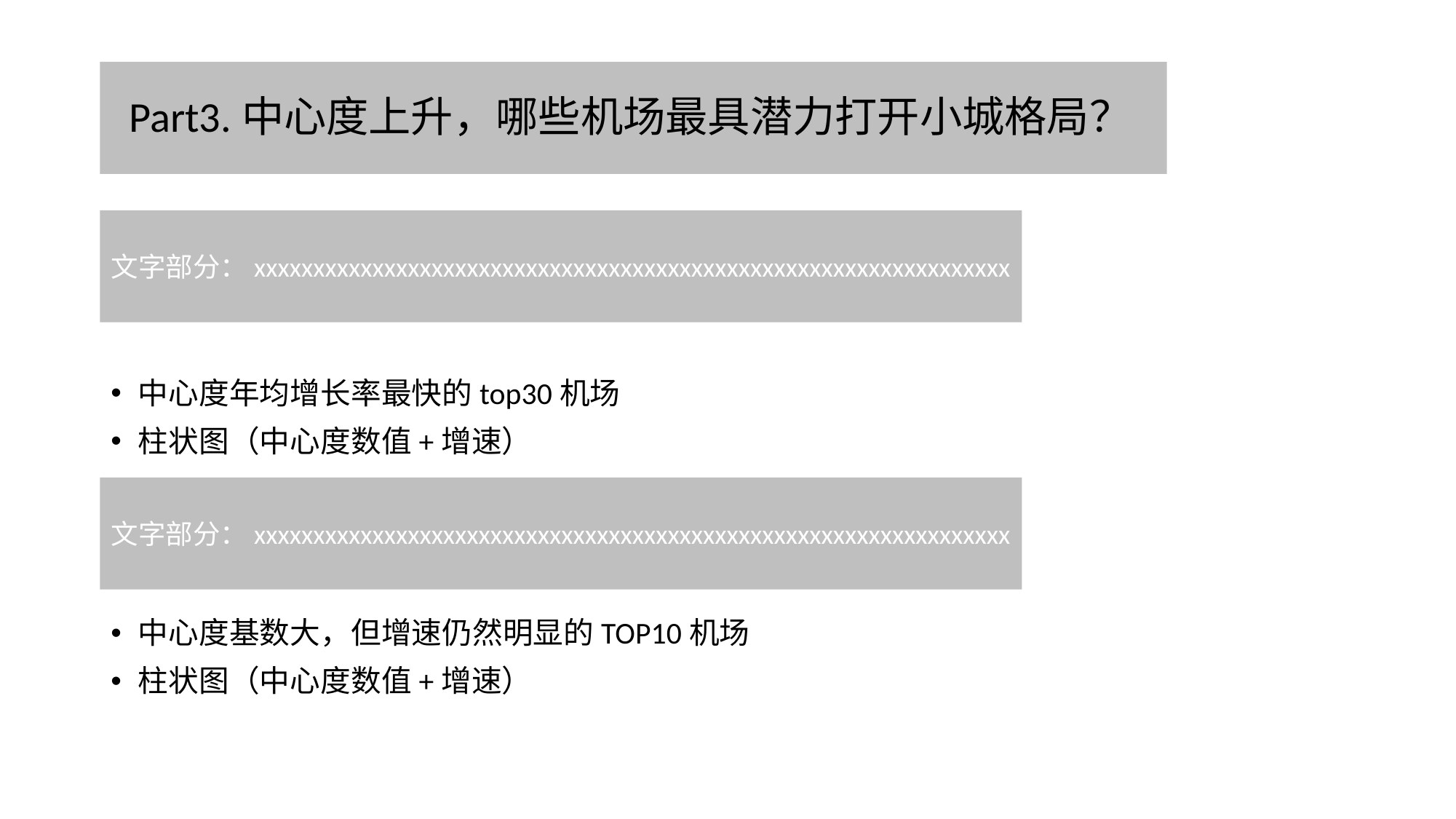

#

Part3.中心度上升，哪些机场最具潜力打开小城格局？

文字部分：xxxxxxxxxxxxxxxxxxxxxxxxxxxxxxxxxxxxxxxxxxxxxxxxxxxxxxxxxxxxxxxx

中心度年均增长率最快的top30机场
柱状图（中心度数值+增速）

中心度基数大，但增速仍然明显的TOP10机场
柱状图（中心度数值+增速）

文字部分：xxxxxxxxxxxxxxxxxxxxxxxxxxxxxxxxxxxxxxxxxxxxxxxxxxxxxxxxxxxxxxxx